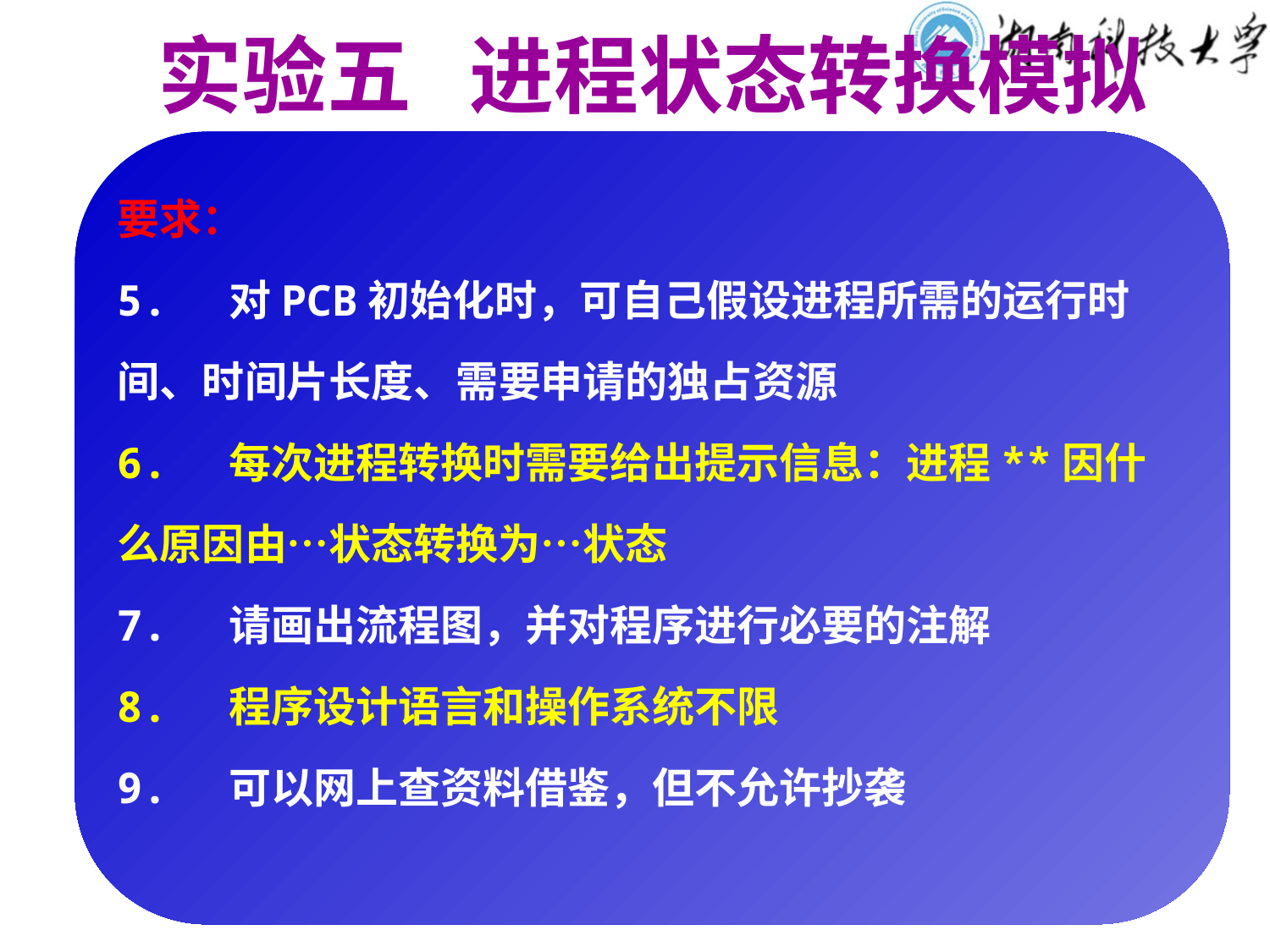

实验五   进程状态转换模拟

要求：
5.  对PCB初始化时，可自己假设进程所需的运行时间、时间片长度、需要申请的独占资源
6.  每次进程转换时需要给出提示信息：进程**因什么原因由…状态转换为…状态
7.  请画出流程图，并对程序进行必要的注解
8.  程序设计语言和操作系统不限
9.  可以网上查资料借鉴，但不允许抄袭